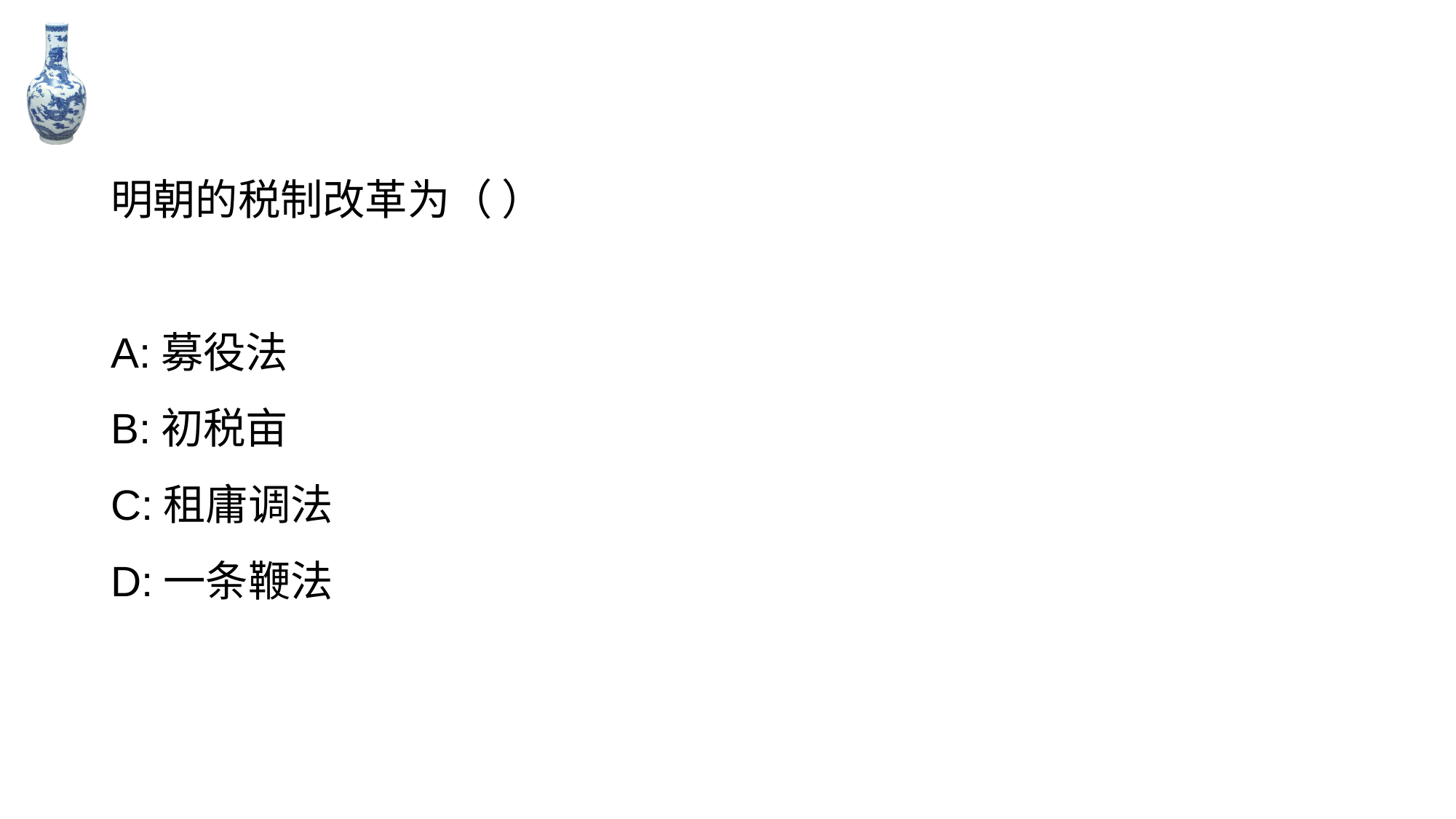

#
明朝的税制改革为（ ）

A:募役法
B:初税亩
C:租庸调法
D:一条鞭法

83